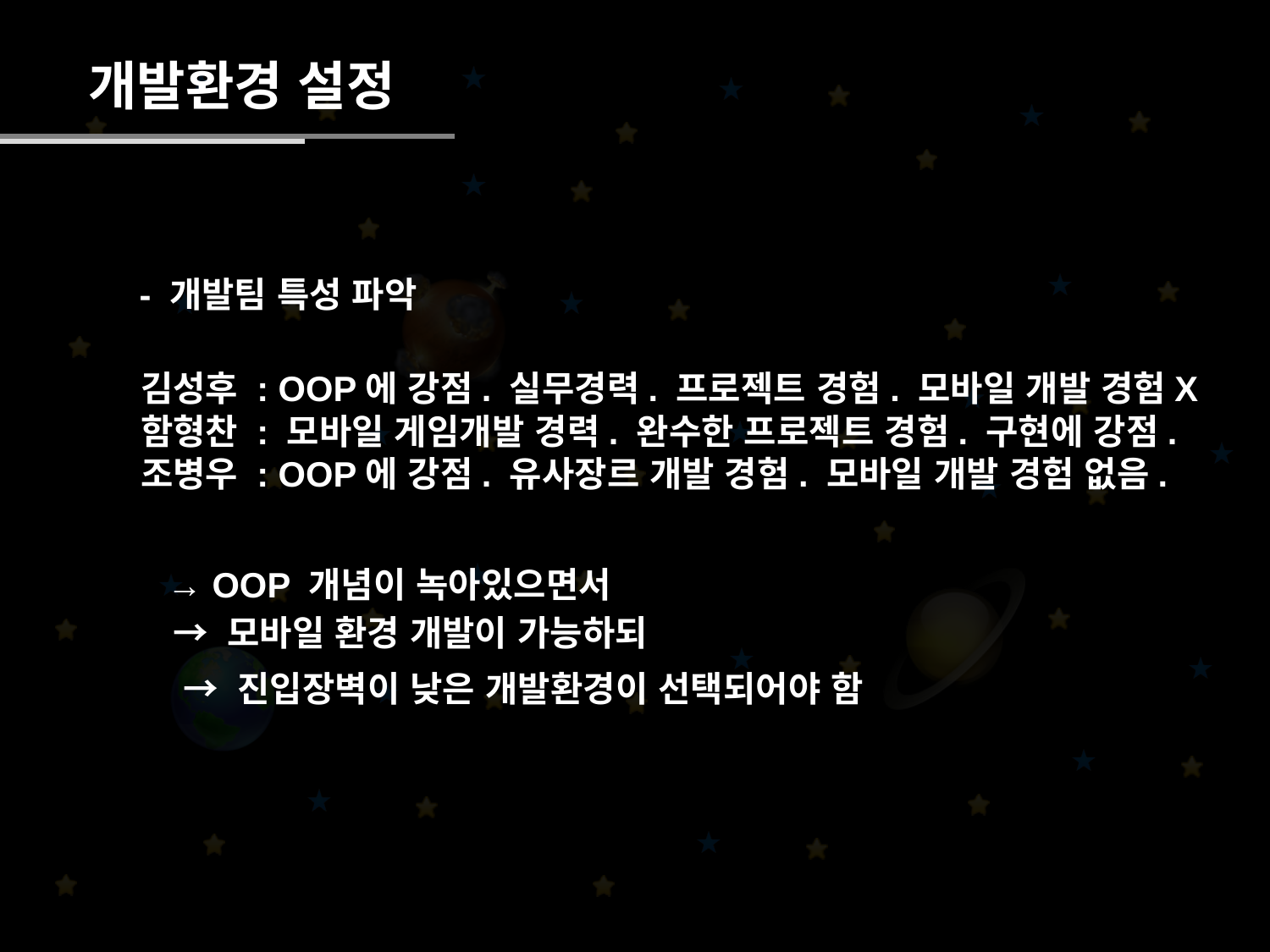

개발환경 설정
- 개발팀 특성 파악
김성후 : OOP에 강점. 실무경력. 프로젝트 경험. 모바일 개발 경험X
함형찬 : 모바일 게임개발 경력. 완수한 프로젝트 경험. 구현에 강점.
조병우 : OOP에 강점. 유사장르 개발 경험. 모바일 개발 경험 없음.
→ OOP 개념이 녹아있으면서
→ 모바일 환경 개발이 가능하되
→ 진입장벽이 낮은 개발환경이 선택되어야 함